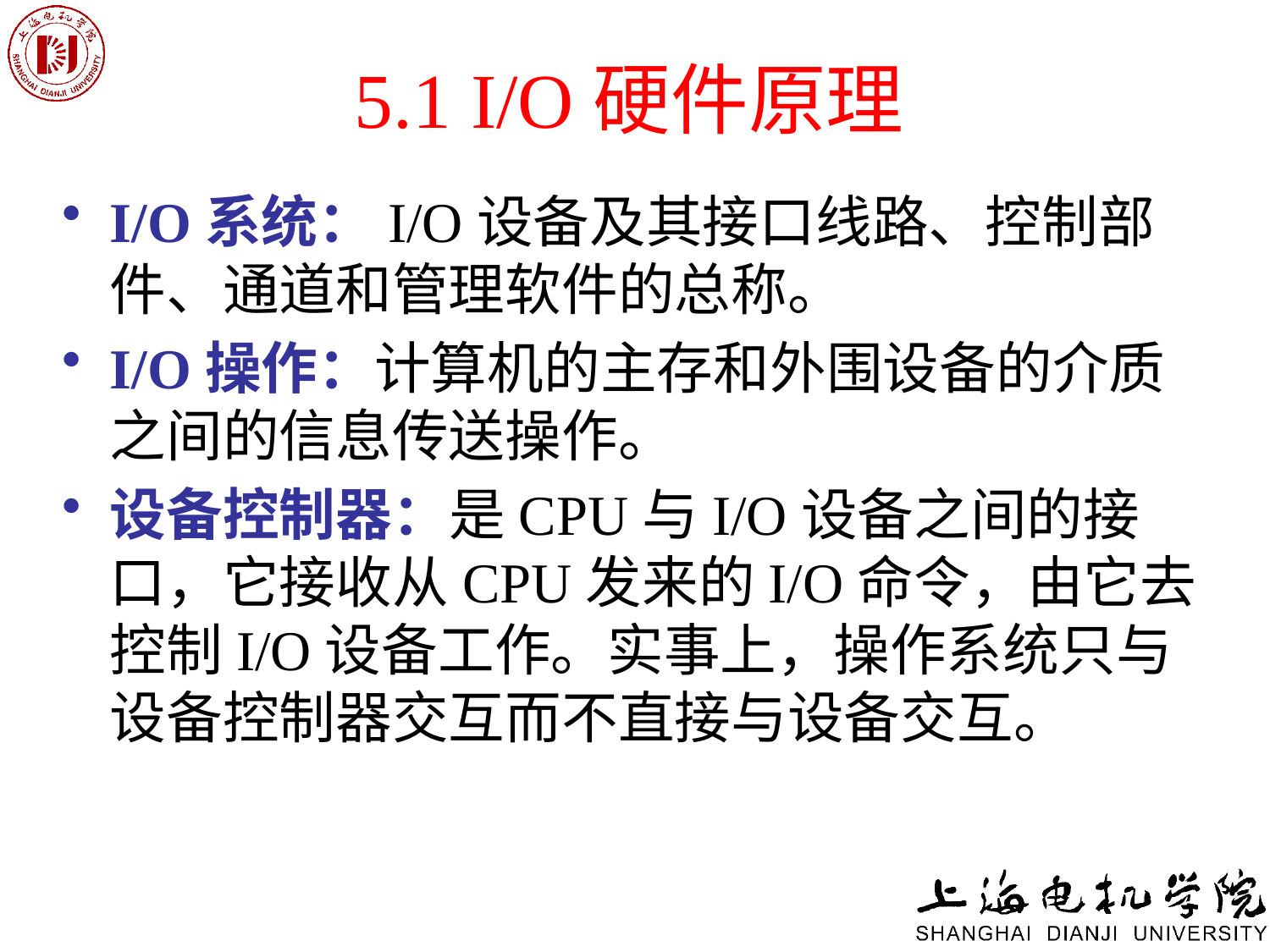

# 5.1 I/O硬件原理
I/O系统：I/O设备及其接口线路、控制部件、通道和管理软件的总称。
I/O操作：计算机的主存和外围设备的介质之间的信息传送操作。
设备控制器：是CPU与I/O设备之间的接口，它接收从CPU发来的I/O命令，由它去控制I/O设备工作。实事上，操作系统只与设备控制器交互而不直接与设备交互。